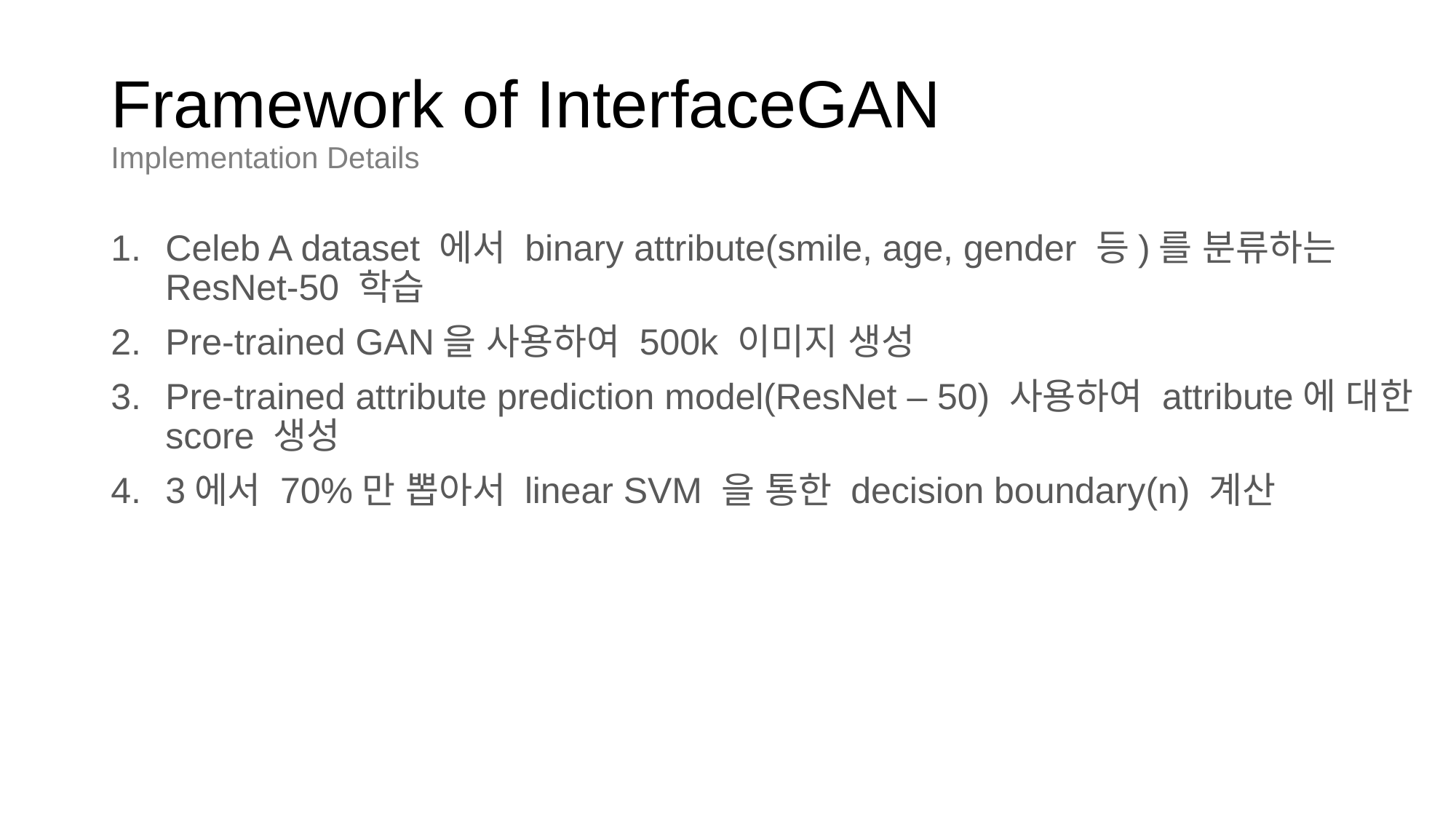

# Framework of InterfaceGAN Implementation Details
Celeb A dataset 에서 binary attribute(smile, age, gender 등)를 분류하는 ResNet-50 학습
Pre-trained GAN을 사용하여 500k 이미지 생성
Pre-trained attribute prediction model(ResNet – 50) 사용하여 attribute에 대한 score 생성
3에서 70%만 뽑아서 linear SVM 을 통한 decision boundary(n) 계산